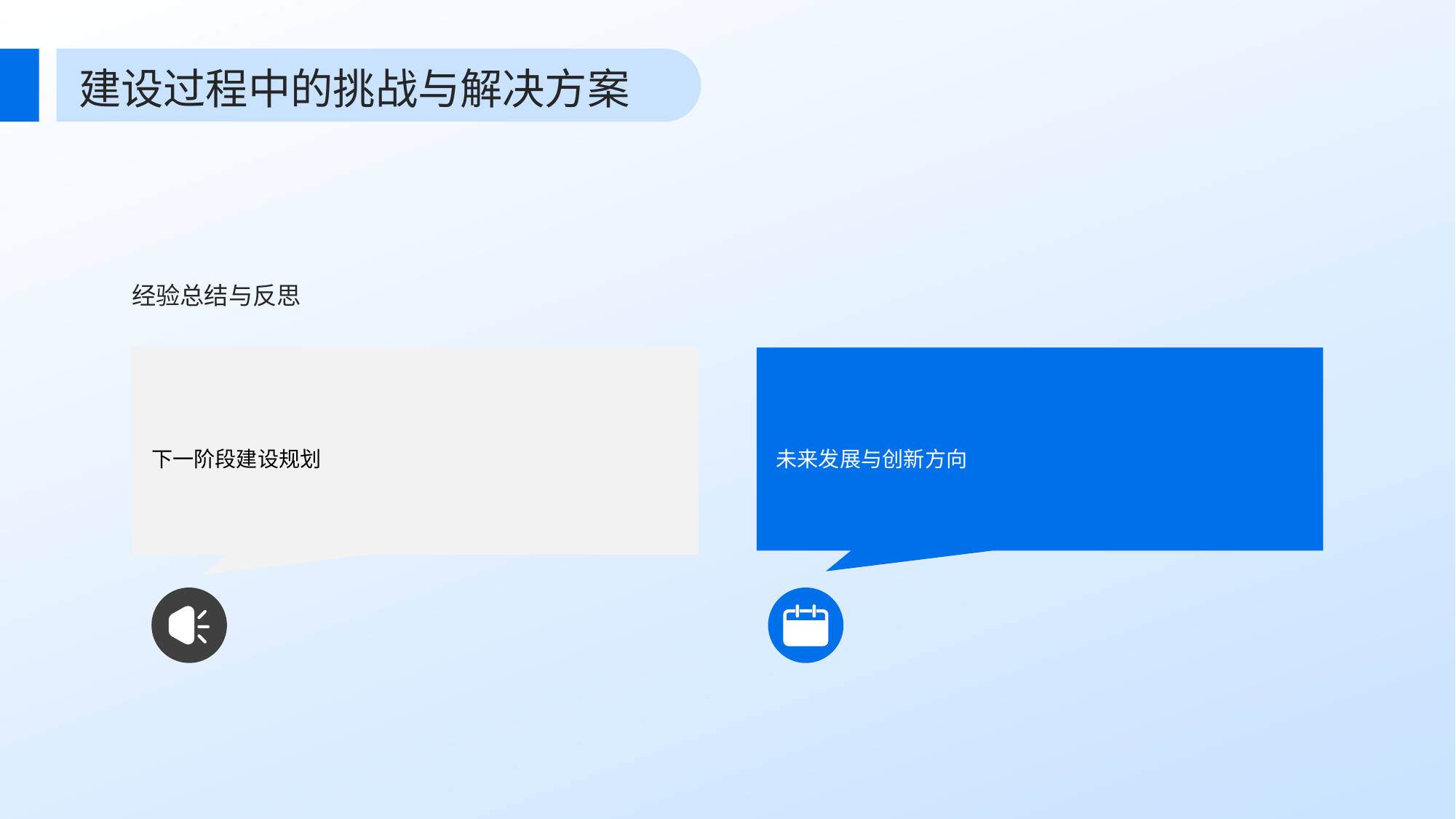

建设过程中的挑战与解决方案

经验总结与反思

下一阶段建设规划
未来发展与创新方向